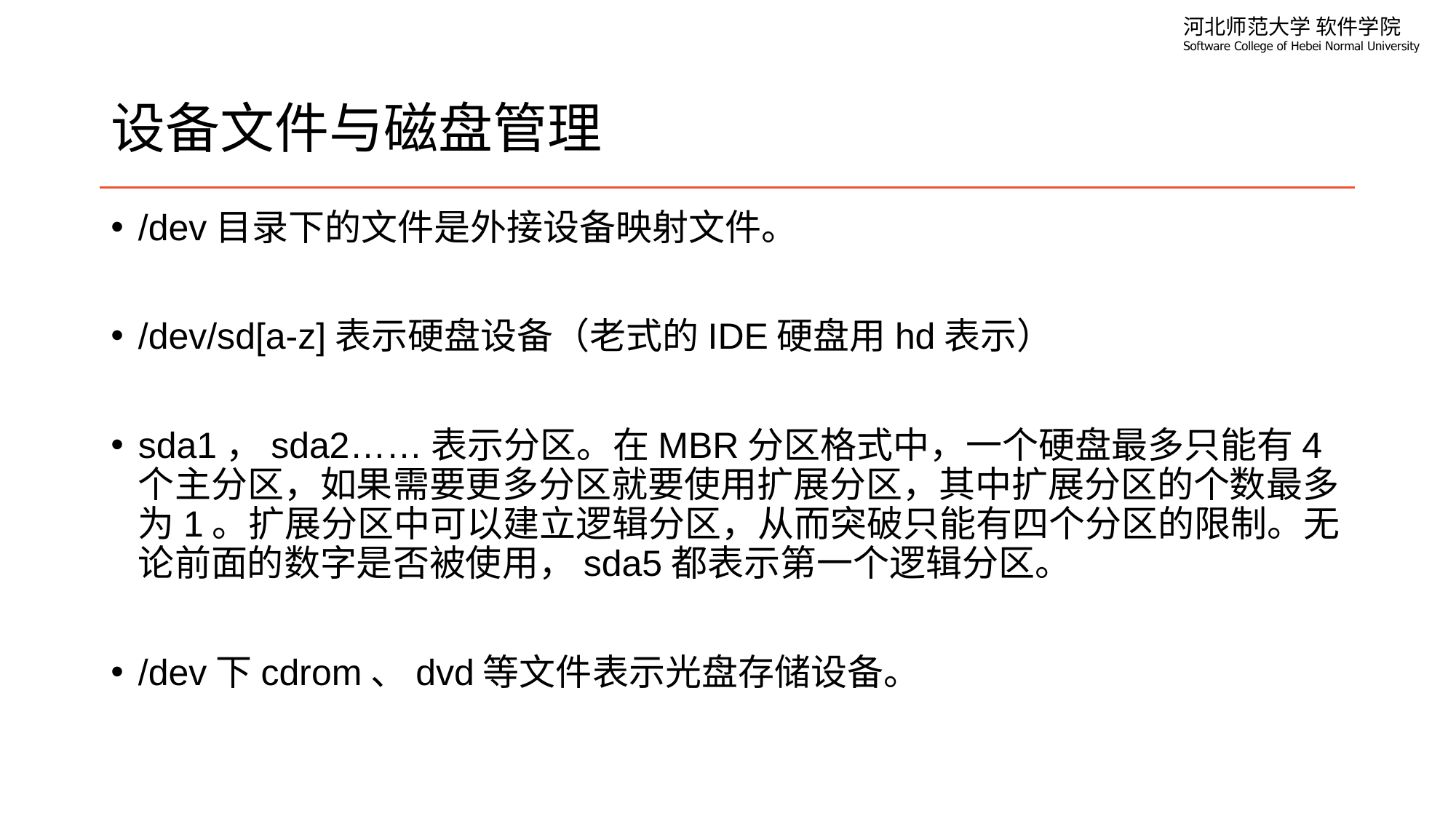

# 设备文件与磁盘管理
/dev目录下的文件是外接设备映射文件。

/dev/sd[a-z]表示硬盘设备（老式的IDE硬盘用hd表示）

sda1，sda2……表示分区。在MBR分区格式中，一个硬盘最多只能有4个主分区，如果需要更多分区就要使用扩展分区，其中扩展分区的个数最多为1。扩展分区中可以建立逻辑分区，从而突破只能有四个分区的限制。无论前面的数字是否被使用，sda5都表示第一个逻辑分区。

/dev下cdrom、dvd等文件表示光盘存储设备。